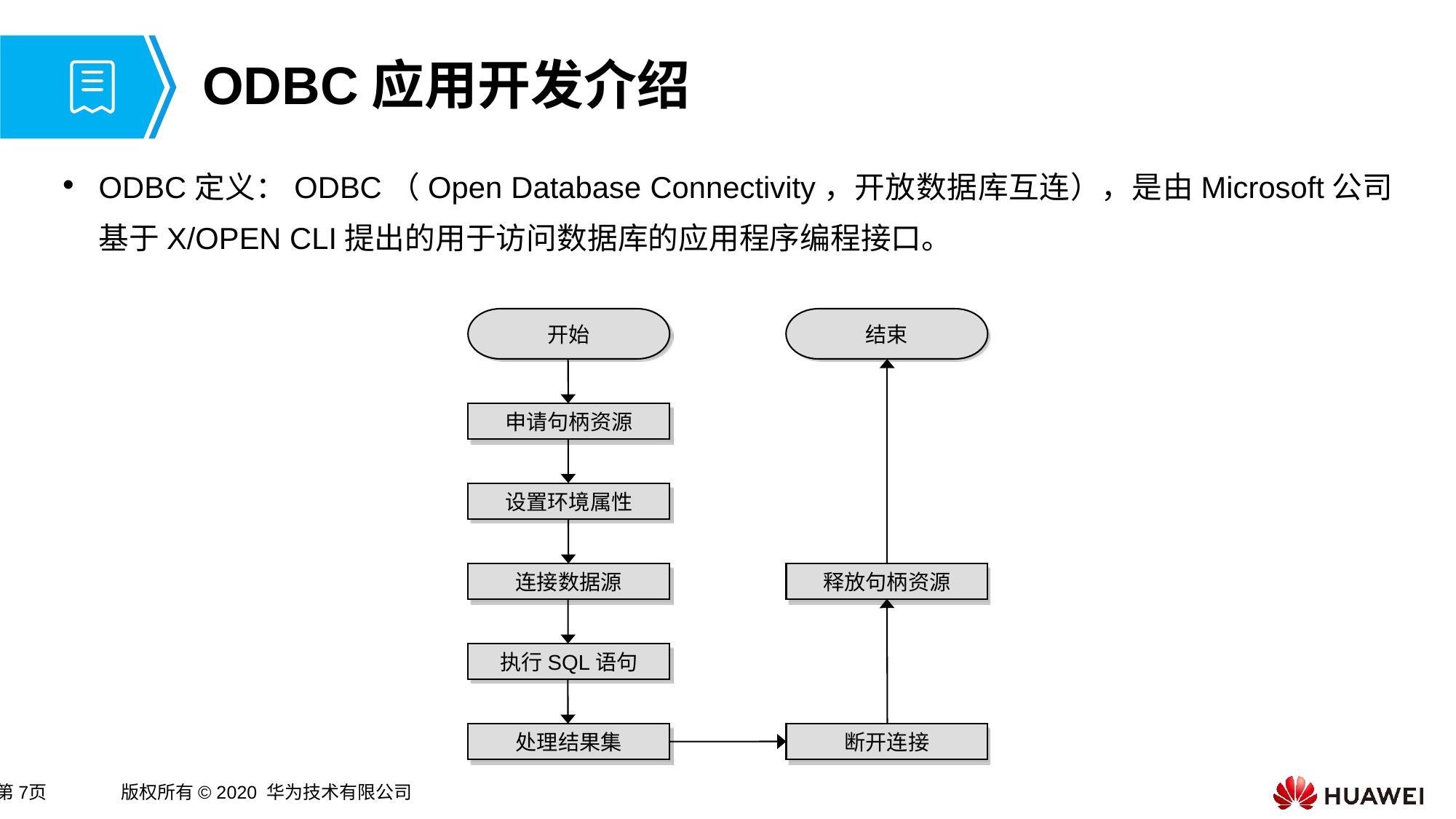

# ODBC应用开发介绍
ODBC定义：ODBC（Open Database Connectivity，开放数据库互连），是由Microsoft公司基于X/OPEN CLI提出的用于访问数据库的应用程序编程接口。

开始
结束
申请句柄资源
设置环境属性
连接数据源
执行SQL语句
处理结果集
释放句柄资源
断开连接